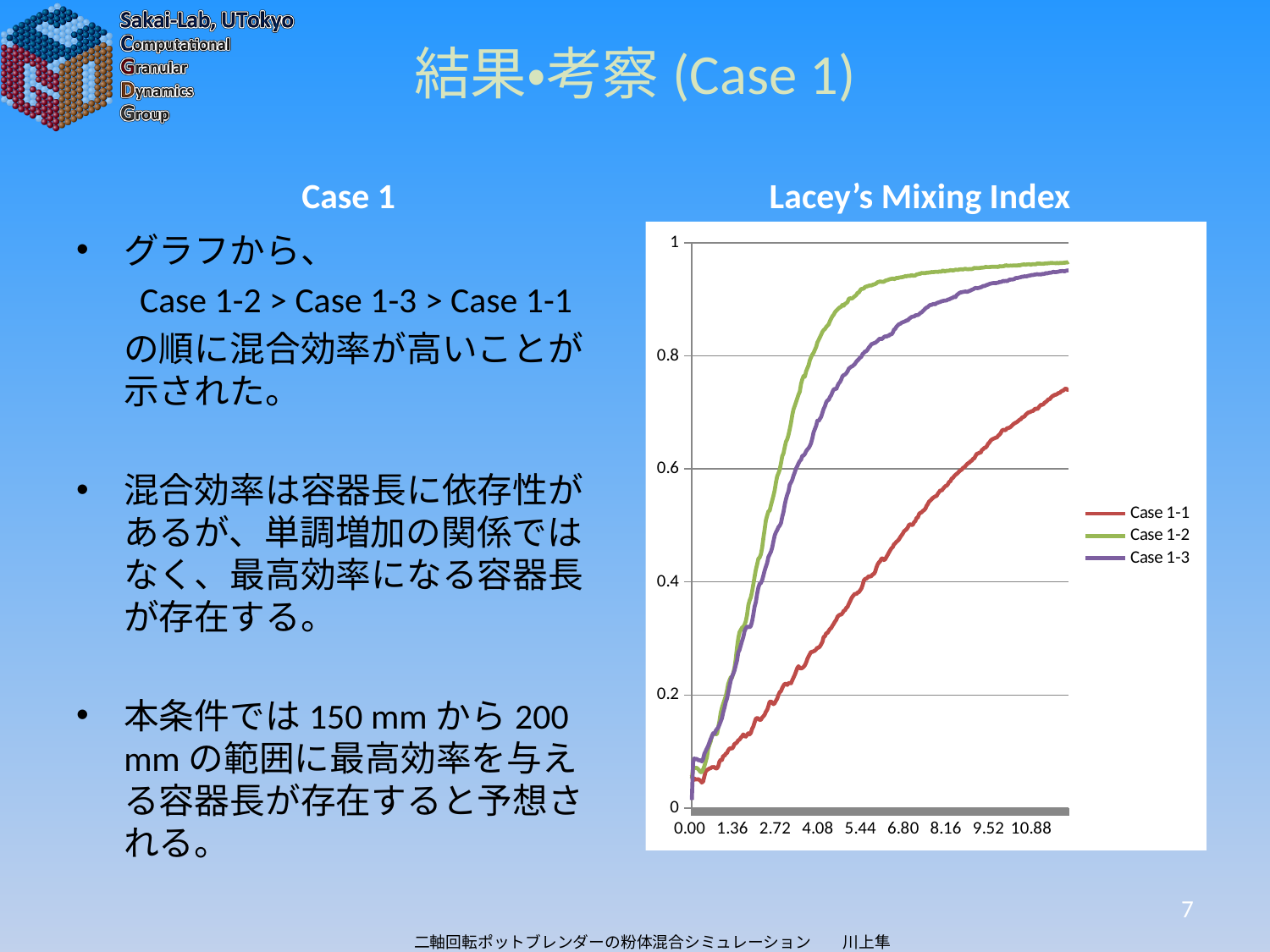

# 結果・考察(Case 1)
Case 1
Lacey’s Mixing Index
グラフから、
Case 1-2 > Case 1-3 > Case 1-1
	の順に混合効率が高いことが示された。

混合効率は容器長に依存性があるが、単調増加の関係ではなく、最高効率になる容器長が存在する。

本条件では150 mmから200 mmの範囲に最高効率を与える容器長が存在すると予想される。

### Chart

| Category |  |  |  |
|---|---|---|---|
| 0 | 0.058697 | 0.052547 | 0.014159 |
| 0.04 | 0.048595 | 0.070718 | 0.081492 |
| 0.08 | 0.052328 | 0.07124 | 0.087627 |
| 0.12 | 0.050465 | 0.071057 | 0.086492 |
| 0.16001599999999999 | 0.050759 | 0.070985 | 0.08725 |
| 0.200016 | 0.051045 | 0.06894 | 0.084894 |
| 0.24001600000000001 | 0.049798 | 0.066508 | 0.084479 |
| 0.28001599999999999 | 0.047946 | 0.063509 | 0.084351 |
| 0.32001600000000002 | 0.045126 | 0.063671 | 0.082447 |
| 0.36 | 0.04704 | 0.068398 | 0.087262 |
| 0.4 | 0.056124 | 0.074203 | 0.0963 |
| 0.44 | 0.064878 | 0.081966 | 0.100728 |
| 0.48 | 0.067113 | 0.090016 | 0.105313 |
| 0.52 | 0.068575 | 0.104506 | 0.109833 |
| 0.56000000000000005 | 0.069905 | 0.111782 | 0.115992 |
| 0.6 | 0.070536 | 0.117632 | 0.121947 |
| 0.64 | 0.072376 | 0.12767 | 0.126424 |
| 0.68 | 0.0722 | 0.130809 | 0.132364 |
| 0.72 | 0.07255 | 0.132966 | 0.131224 |
| 0.76 | 0.070091 | 0.130648 | 0.136686 |
| 0.8 | 0.070159 | 0.130781 | 0.139776 |
| 0.84 | 0.073623 | 0.14247 | 0.1424 |
| 0.88 | 0.082012 | 0.153543 | 0.147477 |
| 0.92 | 0.085516 | 0.168557 | 0.153127 |
| 0.96 | 0.08492 | 0.177201 | 0.158972 |
| 1 | 0.092221 | 0.18458 | 0.169431 |
| 1.04 | 0.092375 | 0.190972 | 0.177322 |
| 1.08 | 0.096058 | 0.197758 | 0.187594 |
| 1.1200000000000001 | 0.097506 | 0.207849 | 0.193624 |
| 1.1599999999999999 | 0.102361 | 0.219598 | 0.204258 |
| 1.2 | 0.105278 | 0.225946 | 0.215315 |
| 1.24 | 0.105823 | 0.231347 | 0.225676 |
| 1.28 | 0.104944 | 0.230286 | 0.232745 |
| 1.32 | 0.10802 | 0.238676 | 0.237509 |
| 1.36 | 0.113448 | 0.248037 | 0.243326 |
| 1.4 | 0.11438 | 0.263605 | 0.252403 |
| 1.44 | 0.116443 | 0.284486 | 0.261374 |
| 1.48 | 0.12 | 0.300367 | 0.275324 |
| 1.52 | 0.121034 | 0.311204 | 0.280009 |
| 1.56 | 0.124354 | 0.315192 | 0.287987 |
| 1.6 | 0.126686 | 0.319095 | 0.295534 |
| 1.64 | 0.130223 | 0.320661 | 0.302509 |
| 1.68 | 0.127692 | 0.32431 | 0.312796 |
| 1.72 | 0.126313 | 0.330389 | 0.317826 |
| 1.76 | 0.129644 | 0.341264 | 0.320648 |
| 1.8 | 0.13227 | 0.358784 | 0.320805 |
| 1.84 | 0.130227 | 0.367212 | 0.319713 |
| 1.88 | 0.132986 | 0.37282 | 0.322133 |
| 1.92 | 0.140268 | 0.382938 | 0.330028 |
| 1.96 | 0.144291 | 0.395734 | 0.342353 |
| 2 | 0.151669 | 0.409109 | 0.356351 |
| 2.04 | 0.157847 | 0.421618 | 0.364384 |
| 2.08 | 0.159339 | 0.430773 | 0.378717 |
| 2.12 | 0.158186 | 0.441052 | 0.390291 |
| 2.16 | 0.155917 | 0.443265 | 0.396832 |
| 2.2000000000000002 | 0.156277 | 0.448849 | 0.39802 |
| 2.2400000000000002 | 0.15993 | 0.460659 | 0.403082 |
| 2.2799999999999998 | 0.162376 | 0.477647 | 0.411302 |
| 2.3199999999999998 | 0.165169 | 0.492847 | 0.420067 |
| 2.36 | 0.170385 | 0.509148 | 0.426909 |
| 2.4 | 0.173658 | 0.517385 | 0.433487 |
| 2.44 | 0.18014 | 0.524804 | 0.444024 |
| 2.48 | 0.188069 | 0.526332 | 0.448768 |
| 2.52 | 0.18836 | 0.535805 | 0.453476 |
| 2.56 | 0.186822 | 0.544062 | 0.460803 |
| 2.6 | 0.183833 | 0.552532 | 0.471806 |
| 2.64 | 0.185414 | 0.562267 | 0.482215 |
| 2.68 | 0.189817 | 0.575878 | 0.487949 |
| 2.72 | 0.193543 | 0.587051 | 0.491944 |
| 2.76 | 0.199925 | 0.592208 | 0.496914 |
| 2.8 | 0.204887 | 0.598688 | 0.499558 |
| 2.84 | 0.206898 | 0.610217 | 0.504292 |
| 2.88 | 0.21248 | 0.62254 | 0.515413 |
| 2.92 | 0.216573 | 0.627635 | 0.523898 |
| 2.96 | 0.219803 | 0.63843 | 0.536663 |
| 3 | 0.219456 | 0.648212 | 0.546735 |
| 3.04 | 0.217773 | 0.652562 | 0.554541 |
| 3.08 | 0.22069 | 0.660246 | 0.560476 |
| 3.12 | 0.221376 | 0.67039 | 0.572171 |
| 3.16 | 0.220682 | 0.681277 | 0.575931 |
| 3.2 | 0.226077 | 0.695593 | 0.580935 |
| 3.24 | 0.230937 | 0.705676 | 0.588275 |
| 3.28 | 0.235638 | 0.711673 | 0.594007 |
| 3.32 | 0.241565 | 0.718219 | 0.600659 |
| 3.36 | 0.247643 | 0.72491 | 0.605021 |
| 3.4 | 0.250833 | 0.731569 | 0.610038 |
| 3.44 | 0.247481 | 0.736772 | 0.613951 |
| 3.48 | 0.246864 | 0.750356 | 0.616202 |
| 3.52 | 0.247894 | 0.758469 | 0.623182 |
| 3.56 | 0.249682 | 0.764391 | 0.623641 |
| 3.6 | 0.252532 | 0.763123 | 0.626397 |
| 3.64 | 0.257177 | 0.772521 | 0.631232 |
| 3.68 | 0.263548 | 0.77812 | 0.634402 |
| 3.72 | 0.268322 | 0.783364 | 0.636752 |
| 3.76 | 0.272316 | 0.792377 | 0.640615 |
| 3.8 | 0.276495 | 0.797721 | 0.645798 |
| 3.84 | 0.276142 | 0.80233 | 0.654225 |
| 3.88 | 0.277478 | 0.805366 | 0.664709 |
| 3.92 | 0.278338 | 0.81082 | 0.67068 |
| 3.96 | 0.28075 | 0.815823 | 0.676306 |
| 4 | 0.283842 | 0.823841 | 0.685416 |
| 4.04 | 0.283448 | 0.828157 | 0.684787 |
| 4.08 | 0.285964 | 0.83275 | 0.688569 |
| 4.12 | 0.289537 | 0.837505 | 0.692169 |
| 4.1600159999999997 | 0.293882 | 0.842437 | 0.699193 |
| 4.2000159999999997 | 0.302751 | 0.845629 | 0.706324 |
| 4.2400159999999998 | 0.303781 | 0.847551 | 0.710918 |
| 4.2800159999999998 | 0.309319 | 0.85098 | 0.717877 |
| 4.3200159999999999 | 0.309503 | 0.853455 | 0.721221 |
| 4.3600159999999999 | 0.313235 | 0.855905 | 0.722241 |
| 4.4000159999999999 | 0.316816 | 0.861632 | 0.727291 |
| 4.440016 | 0.318441 | 0.865992 | 0.730432 |
| 4.480016 | 0.322504 | 0.870166 | 0.73619 |
| 4.520016 | 0.325907 | 0.872946 | 0.740569 |
| 4.5600160000000001 | 0.329742 | 0.877119 | 0.74169 |
| 4.6000160000000001 | 0.332833 | 0.879801 | 0.741124 |
| 4.6400160000000001 | 0.338416 | 0.881901 | 0.746806 |
| 4.6800160000000002 | 0.340691 | 0.884281 | 0.751376 |
| 4.7200160000000002 | 0.342083 | 0.885912 | 0.753744 |
| 4.7600160000000002 | 0.342305 | 0.887085 | 0.75815 |
| 4.8000160000000003 | 0.344855 | 0.890354 | 0.764039 |
| 4.8400160000000003 | 0.348862 | 0.888632 | 0.765976 |
| 4.8800160000000004 | 0.349981 | 0.892046 | 0.766915 |
| 4.9200160000000004 | 0.353885 | 0.89319 | 0.769099 |
| 4.9600160000000004 | 0.355984 | 0.895156 | 0.772717 |
| 5.0000159999999996 | 0.361119 | 0.90075 | 0.777348 |
| 5.0400159999999996 | 0.365551 | 0.901971 | 0.779177 |
| 5.0800159999999996 | 0.370455 | 0.901327 | 0.780833 |
| 5.1200159999999997 | 0.374244 | 0.901973 | 0.781885 |
| 5.1600159999999997 | 0.376698 | 0.904203 | 0.783933 |
| 5.2000159999999997 | 0.379389 | 0.905916 | 0.786142 |
| 5.2400159999999998 | 0.378261 | 0.907693 | 0.789676 |
| 5.2800159999999998 | 0.381263 | 0.911547 | 0.791984 |
| 5.3200159999999999 | 0.381864 | 0.912038 | 0.794351 |
| 5.3600159999999999 | 0.385062 | 0.915784 | 0.797011 |
| 5.4000159999999999 | 0.388229 | 0.918502 | 0.798406 |
| 5.440016 | 0.394192 | 0.918409 | 0.803379 |
| 5.480016 | 0.402658 | 0.919399 | 0.80513 |
| 5.520016 | 0.405234 | 0.921891 | 0.807674 |
| 5.5600160000000001 | 0.40589 | 0.922646 | 0.80831 |
| 5.6000160000000001 | 0.407763 | 0.923236 | 0.810999 |
| 5.6400160000000001 | 0.410097 | 0.924145 | 0.814826 |
| 5.6800160000000002 | 0.409541 | 0.924518 | 0.817195 |
| 5.7200160000000002 | 0.410443 | 0.924563 | 0.820564 |
| 5.7600160000000002 | 0.41333 | 0.925717 | 0.82138 |
| 5.8000160000000003 | 0.414103 | 0.926412 | 0.822453 |
| 5.8400160000000003 | 0.417959 | 0.926987 | 0.822987 |
| 5.8800160000000004 | 0.425453 | 0.928456 | 0.824871 |
| 5.9200160000000004 | 0.43104 | 0.930351 | 0.826468 |
| 5.9600160000000004 | 0.434432 | 0.930729 | 0.829218 |
| 6.0000159999999996 | 0.436683 | 0.931909 | 0.83075 |
| 6.0400159999999996 | 0.441129 | 0.931026 | 0.829401 |
| 6.0800159999999996 | 0.441768 | 0.931067 | 0.831025 |
| 6.1200159999999997 | 0.438698 | 0.931117 | 0.833227 |
| 6.1600159999999997 | 0.440208 | 0.933032 | 0.834633 |
| 6.2000159999999997 | 0.444193 | 0.933497 | 0.833926 |
| 6.2400159999999998 | 0.447958 | 0.934177 | 0.835488 |
| 6.2800159999999998 | 0.452103 | 0.935109 | 0.835727 |
| 6.3200159999999999 | 0.456064 | 0.935822 | 0.838281 |
| 6.3600159999999999 | 0.459613 | 0.93623 | 0.837875 |
| 6.4000159999999999 | 0.461656 | 0.937084 | 0.840935 |
| 6.440016 | 0.466412 | 0.935737 | 0.846339 |
| 6.480016 | 0.468313 | 0.936513 | 0.847917 |
| 6.520016 | 0.471144 | 0.93816 | 0.85156 |
| 6.5600160000000001 | 0.47285 | 0.937469 | 0.853997 |
| 6.6000160000000001 | 0.475274 | 0.938416 | 0.856059 |
| 6.6400160000000001 | 0.479105 | 0.93881 | 0.856679 |
| 6.6800160000000002 | 0.482382 | 0.939052 | 0.858541 |
| 6.7200160000000002 | 0.485521 | 0.939437 | 0.859489 |
| 6.7600160000000002 | 0.489693 | 0.940095 | 0.860395 |
| 6.8000160000000003 | 0.49153 | 0.94106 | 0.861209 |
| 6.8400160000000003 | 0.493246 | 0.940744 | 0.862883 |
| 6.8800160000000004 | 0.496545 | 0.941493 | 0.862597 |
| 6.9200160000000004 | 0.500982 | 0.941432 | 0.865607 |
| 6.9600160000000004 | 0.502033 | 0.941266 | 0.867055 |
| 7.0000159999999996 | 0.500969 | 0.943316 | 0.868777 |
| 7.0400159999999996 | 0.501037 | 0.941691 | 0.869493 |
| 7.0800159999999996 | 0.505678 | 0.942001 | 0.86957 |
| 7.1200159999999997 | 0.50781 | 0.942196 | 0.871641 |
| 7.1600159999999997 | 0.513243 | 0.943971 | 0.87199 |
| 7.2000159999999997 | 0.51415 | 0.94442 | 0.872194 |
| 7.2400159999999998 | 0.520267 | 0.945145 | 0.873713 |
| 7.2800159999999998 | 0.522328 | 0.945282 | 0.87594 |
| 7.3200159999999999 | 0.523233 | 0.946675 | 0.87687 |
| 7.3600159999999999 | 0.525691 | 0.946515 | 0.879259 |
| 7.4000159999999999 | 0.527166 | 0.946279 | 0.881366 |
| 7.440016 | 0.529659 | 0.946314 | 0.883872 |
| 7.480016 | 0.534658 | 0.947062 | 0.885365 |
| 7.520016 | 0.537869 | 0.946989 | 0.886564 |
| 7.5600160000000001 | 0.542209 | 0.947501 | 0.888786 |
| 7.6000160000000001 | 0.543936 | 0.947564 | 0.890214 |
| 7.6400160000000001 | 0.546416 | 0.948357 | 0.890007 |
| 7.6800160000000002 | 0.548623 | 0.948017 | 0.89145 |
| 7.7200160000000002 | 0.55022 | 0.948303 | 0.891757 |
| 7.7600160000000002 | 0.551401 | 0.948652 | 0.891163 |
| 7.8000160000000003 | 0.55237 | 0.948841 | 0.893303 |
| 7.8400160000000003 | 0.556272 | 0.948355 | 0.894008 |
| 7.8800160000000004 | 0.559283 | 0.94933 | 0.89483 |
| 7.9200160000000004 | 0.562236 | 0.948944 | 0.895597 |
| 7.9600160000000004 | 0.561469 | 0.949222 | 0.896646 |
| 8.0000160000000005 | 0.56459 | 0.951322 | 0.897079 |
| 8.0400159999999996 | 0.567179 | 0.949709 | 0.897667 |
| 8.0800160000000005 | 0.569636 | 0.949689 | 0.897848 |
| 8.1200159999999997 | 0.570423 | 0.950718 | 0.898161 |
| 8.1600160000000006 | 0.573053 | 0.950441 | 0.899719 |
| 8.2000159999999997 | 0.577299 | 0.95085 | 0.89994 |
| 8.2400160000000007 | 0.578305 | 0.951584 | 0.901169 |
| 8.2800159999999998 | 0.582953 | 0.951297 | 0.902156 |
| 8.3200160000000007 | 0.584225 | 0.951162 | 0.90297 |
| 8.3600159999999999 | 0.587206 | 0.951549 | 0.905001 |
| 8.4000160000000008 | 0.589628 | 0.952372 | 0.903894 |
| 8.440016 | 0.591146 | 0.952178 | 0.907408 |
| 8.4800160000000009 | 0.593345 | 0.952071 | 0.909215 |
| 8.520016 | 0.595698 | 0.95296 | 0.91098 |
| 8.5600159999999992 | 0.597463 | 0.952992 | 0.912284 |
| 8.6000160000000001 | 0.598815 | 0.953108 | 0.912441 |
| 8.6400159999999993 | 0.601852 | 0.952729 | 0.913152 |
| 8.6800160000000002 | 0.602885 | 0.953745 | 0.913453 |
| 8.7200159999999993 | 0.605228 | 0.953962 | 0.913827 |
| 8.7600160000000002 | 0.607807 | 0.953334 | 0.913259 |
| 8.8000159999999994 | 0.609903 | 0.953178 | 0.913658 |
| 8.8400160000000003 | 0.611002 | 0.953526 | 0.915043 |
| 8.8800159999999995 | 0.613516 | 0.953576 | 0.915403 |
| 8.9200160000000004 | 0.614738 | 0.953415 | 0.91703 |
| 8.9600159999999995 | 0.618013 | 0.954145 | 0.917541 |
| 9.0000160000000005 | 0.61857 | 0.95578 | 0.919113 |
| 9.0400159999999996 | 0.62303 | 0.955127 | 0.920219 |
| 9.0800160000000005 | 0.626808 | 0.955329 | 0.919876 |
| 9.1200159999999997 | 0.627207 | 0.955153 | 0.91985 |
| 9.1600160000000006 | 0.628837 | 0.9555 | 0.92046 |
| 9.2000159999999997 | 0.628271 | 0.955648 | 0.921201 |
| 9.2400160000000007 | 0.633476 | 0.956078 | 0.922072 |
| 9.2800159999999998 | 0.634887 | 0.956161 | 0.923493 |
| 9.3200160000000007 | 0.63727 | 0.956454 | 0.923492 |
| 9.3600159999999999 | 0.6377 | 0.957401 | 0.92446 |
| 9.4000160000000008 | 0.640248 | 0.957063 | 0.925518 |
| 9.440016 | 0.644524 | 0.957068 | 0.926058 |
| 9.4800160000000009 | 0.646595 | 0.957083 | 0.927211 |
| 9.520016 | 0.649991 | 0.957237 | 0.927715 |
| 9.5600159999999992 | 0.65213 | 0.957647 | 0.928319 |
| 9.6000160000000001 | 0.653145 | 0.957493 | 0.928735 |
| 9.6400159999999993 | 0.654258 | 0.95766 | 0.92908 |
| 9.6800160000000002 | 0.655148 | 0.957493 | 0.928339 |
| 9.7200159999999993 | 0.65567 | 0.957905 | 0.929303 |
| 9.7600160000000002 | 0.658691 | 0.956897 | 0.929351 |
| 9.8000159999999994 | 0.660488 | 0.95878 | 0.930774 |
| 9.8400160000000003 | 0.663139 | 0.958294 | 0.930685 |
| 9.8800159999999995 | 0.667672 | 0.958446 | 0.931385 |
| 9.9200160000000004 | 0.669256 | 0.958559 | 0.932482 |
| 9.9600159999999995 | 0.668754 | 0.95897 | 0.932155 |
| 10.000016 | 0.668791 | 0.9606 | 0.932759 |
| 10.040016 | 0.671861 | 0.959341 | 0.932066 |
| 10.080016000000001 | 0.67225 | 0.959479 | 0.933324 |
| 10.120016 | 0.673067 | 0.95952 | 0.934701 |
| 10.160016000000001 | 0.67434 | 0.959731 | 0.934881 |
| 10.200016 | 0.676672 | 0.959524 | 0.935005 |
| 10.240016000000001 | 0.679067 | 0.959879 | 0.935295 |
| 10.280016 | 0.680575 | 0.959964 | 0.936008 |
| 10.320016000000001 | 0.681815 | 0.95971 | 0.938001 |
| 10.360016 | 0.683033 | 0.959833 | 0.937335 |
| 10.400016000000001 | 0.684889 | 0.960295 | 0.938162 |
| 10.440016 | 0.686878 | 0.959996 | 0.938683 |
| 10.480016000000001 | 0.687845 | 0.960582 | 0.939145 |
| 10.520016 | 0.690779 | 0.961292 | 0.939978 |
| 10.560015999999999 | 0.691852 | 0.961557 | 0.939968 |
| 10.600016 | 0.693053 | 0.961656 | 0.940825 |
| 10.640015999999999 | 0.696079 | 0.961299 | 0.94049 |
| 10.680016 | 0.697992 | 0.961867 | 0.940795 |
| 10.720015999999999 | 0.69986 | 0.961965 | 0.941693 |
| 10.760016 | 0.700277 | 0.961997 | 0.942004 |
| 10.800015999999999 | 0.701239 | 0.961156 | 0.942609 |
| 10.840016 | 0.70237 | 0.961953 | 0.943016 |
| 10.880015999999999 | 0.702682 | 0.962276 | 0.943115 |
| 10.920016 | 0.705858 | 0.961862 | 0.943692 |
| 10.960016 | 0.706651 | 0.96196 | 0.943893 |
| 11.000016 | 0.705695 | 0.963449 | 0.944518 |
| 11.040016 | 0.707854 | 0.96302 | 0.944089 |
| 11.080016000000001 | 0.710942 | 0.963239 | 0.944331 |
| 11.120016 | 0.713361 | 0.962894 | 0.943836 |
| 11.160016000000001 | 0.713324 | 0.963011 | 0.944761 |
| 11.200016 | 0.714287 | 0.962898 | 0.944877 |
| 11.240016000000001 | 0.717176 | 0.963233 | 0.94519 |
| 11.280016 | 0.718606 | 0.963508 | 0.946435 |
| 11.320016000000001 | 0.720507 | 0.963321 | 0.945811 |
| 11.360016 | 0.72321 | 0.964017 | 0.946595 |
| 11.400016000000001 | 0.723275 | 0.964028 | 0.947164 |
| 11.440016 | 0.726025 | 0.96442 | 0.947051 |
| 11.480016000000001 | 0.728404 | 0.964322 | 0.947916 |
| 11.520016 | 0.729518 | 0.964145 | 0.948656 |
| 11.560015999999999 | 0.731062 | 0.964124 | 0.948048 |
| 11.6 | 0.731338 | 0.963895 | 0.948118 |
| 11.64 | 0.732416 | 0.964413 | 0.948466 |
| 11.68 | 0.734321 | 0.963679 | 0.948866 |
| 11.72 | 0.734356 | 0.964375 | 0.949635 |
| 11.76 | 0.736654 | 0.964247 | 0.949762 |
| 11.8 | 0.738029 | 0.96443 | 0.950088 |
| 11.84 | 0.738937 | 0.964578 | 0.949847 |
| 11.88 | 0.741103 | 0.96456 | 0.949664 |
| 11.92 | 0.742469 | 0.965447 | 0.950474 |
| 11.96 | 0.739971 | 0.96482 | 0.950947 |
| 12 | 0.739948 | 0.96642 | 0.951195 |
7